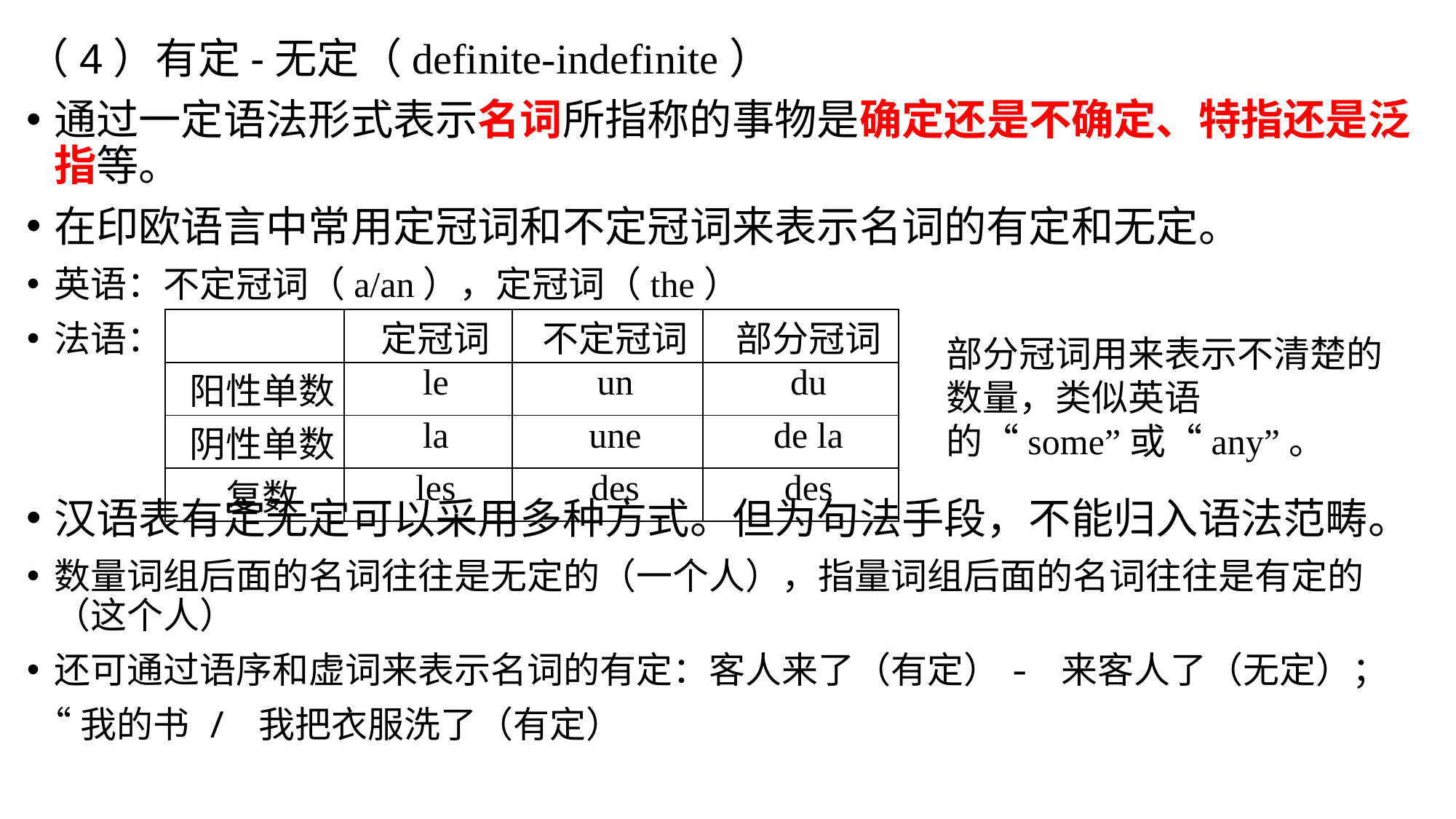

（4）有定-无定（definite-indefinite）
通过一定语法形式表示名词所指称的事物是确定还是不确定、特指还是泛指等。
在印欧语言中常用定冠词和不定冠词来表示名词的有定和无定。
英语：不定冠词（a/an），定冠词（the）
法语：

汉语表有定无定可以采用多种方式。但为句法手段，不能归入语法范畴。
数量词组后面的名词往往是无定的（一个人），指量词组后面的名词往往是有定的（这个人）
还可通过语序和虚词来表示名词的有定：客人来了（有定）- 来客人了（无定）；
 “我的书 / 我把衣服洗了（有定）
|  | 定冠词 | 不定冠词 | 部分冠词 |
| --- | --- | --- | --- |
| 阳性单数 | le | un | du |
| 阴性单数 | la | une | de la |
| 复数 | les | des | des |
部分冠词用来表示不清楚的数量，类似英语的“some”或“any”。